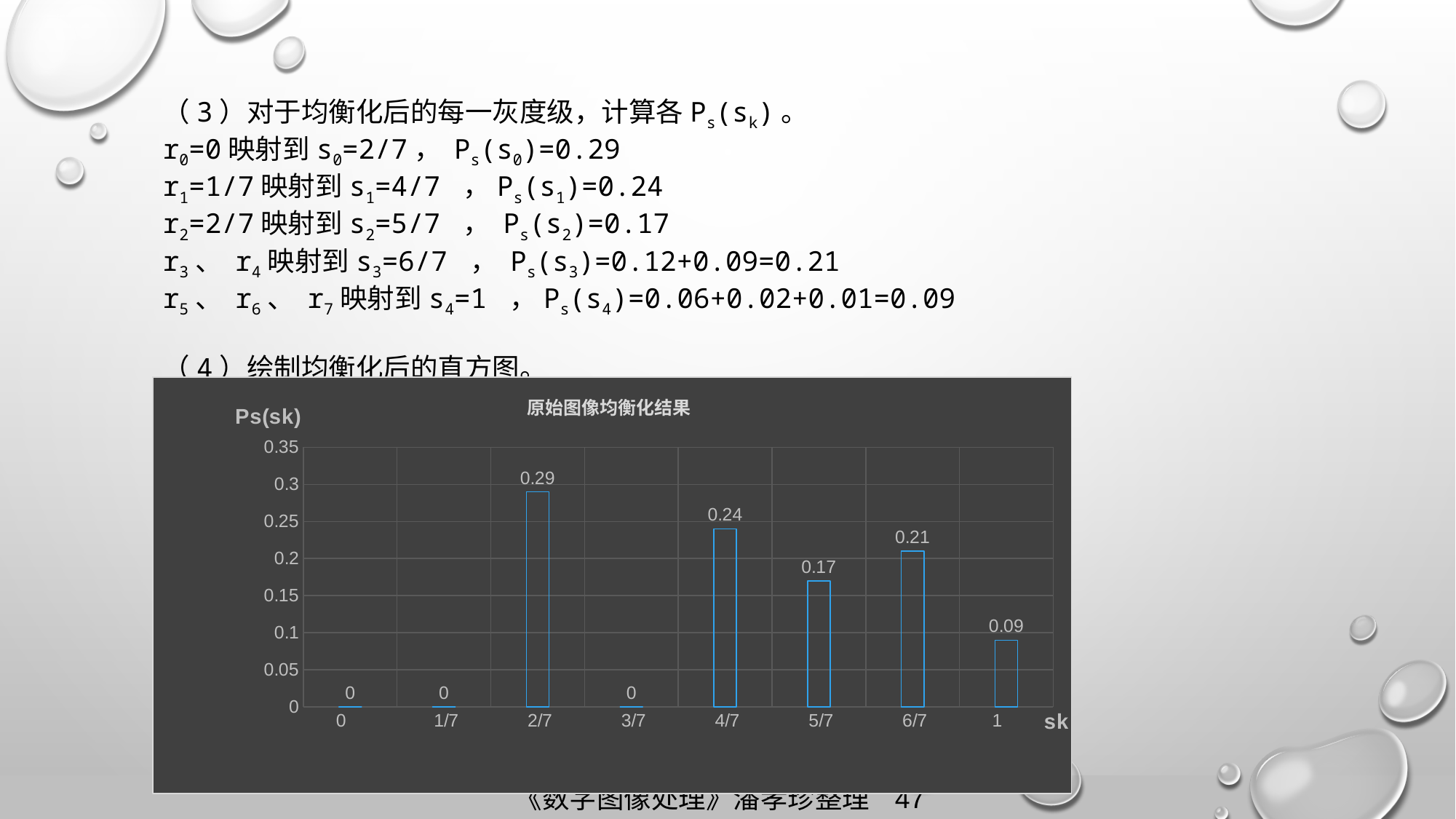

（3）对于均衡化后的每一灰度级，计算各Ps(sk)。
r0=0映射到s0=2/7， Ps(s0)=0.29
r1=1/7映射到s1=4/7 ，Ps(s1)=0.24
r2=2/7映射到s2=5/7 ， Ps(s2)=0.17
r3、 r4映射到s3=6/7 ， Ps(s3)=0.12+0.09=0.21
r5、 r6、 r7映射到s4=1 ，Ps(s4)=0.06+0.02+0.01=0.09

（4）绘制均衡化后的直方图。

### Chart: 原始图像均衡化结果

| Category | 系列 1 |
|---|---|
| 0 | 0.0 |
| 0.14285714285714285 | 0.0 |
| 0.2857142857142857 | 0.29 |
| 0.42857142857142899 | 0.0 |
| 0.57142857142857195 | 0.24 |
| 0.71428571428571397 | 0.17 |
| 0.85714285714285698 | 0.21 |
| 1 | 0.09 |